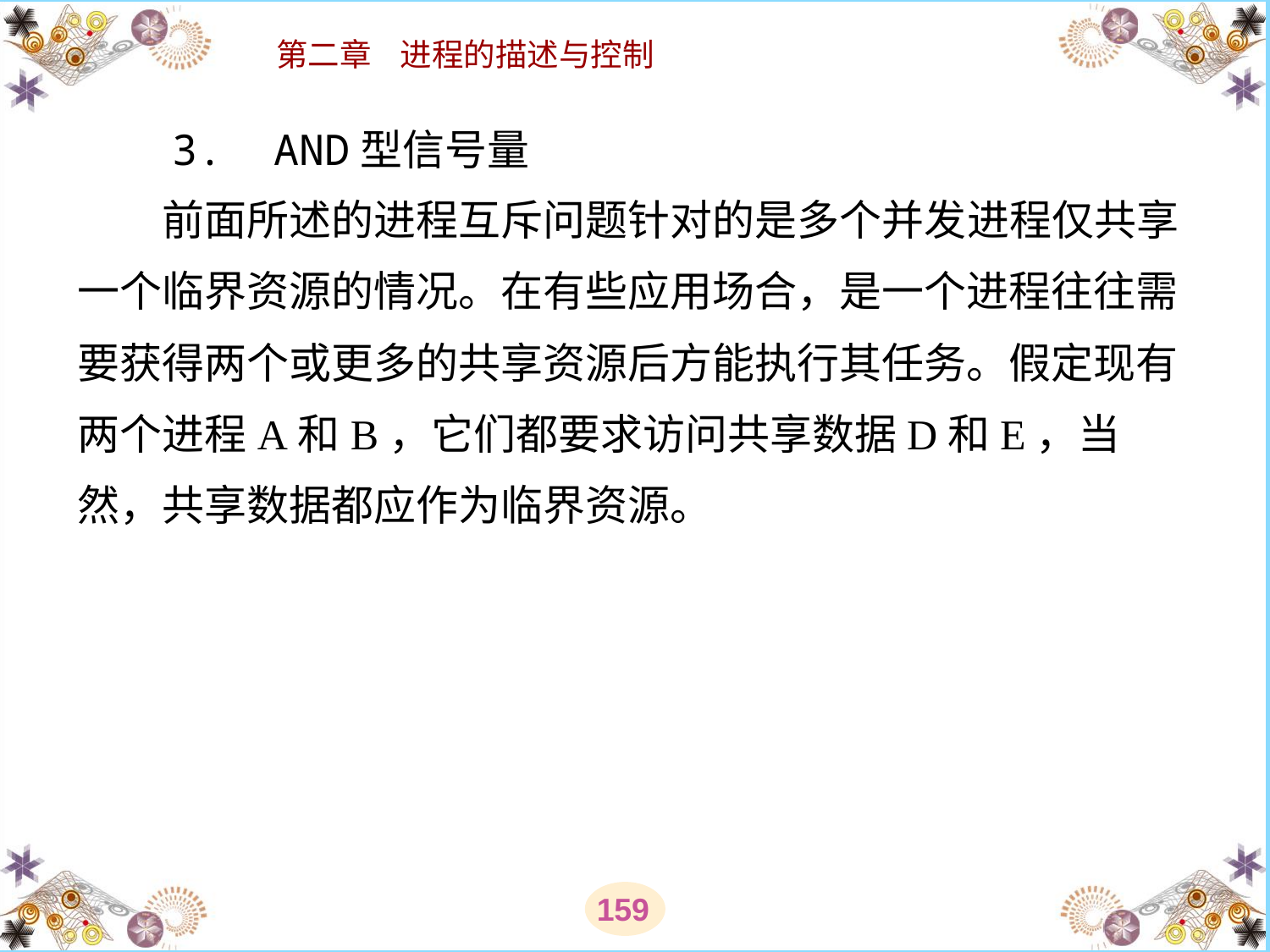

# 3.  AND型信号量 　　前面所述的进程互斥问题针对的是多个并发进程仅共享一个临界资源的情况。在有些应用场合，是一个进程往往需要获得两个或更多的共享资源后方能执行其任务。假定现有两个进程A和B，它们都要求访问共享数据D和E，当然，共享数据都应作为临界资源。